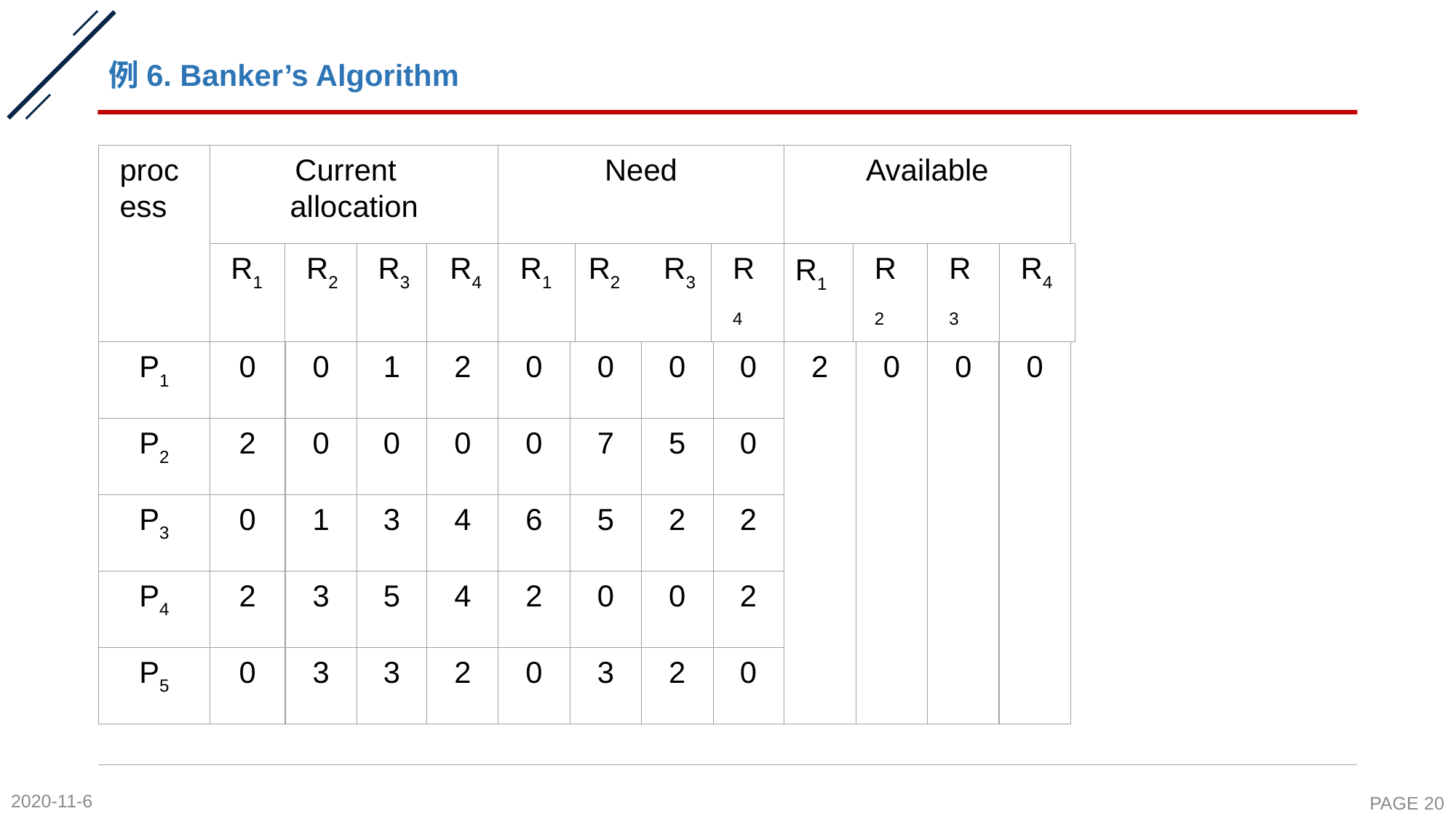

# 例6. Banker’s Algorithm

process

Current   allocation

Need

Available

R1

R2

R3

R4

R1

R2

R3

R4

R2

R3

R4

R1

P1

0

0

1

2

0

0

0

0

2

0

0

0

P2

2

0

0

0

0

7

5

0

P3

0

1

3

4

6

5

2

2

P4

2

3

5

4

2

0

0

2

P5

0

3

3

2

0

3

2

0

2020-11-6
PAGE 20